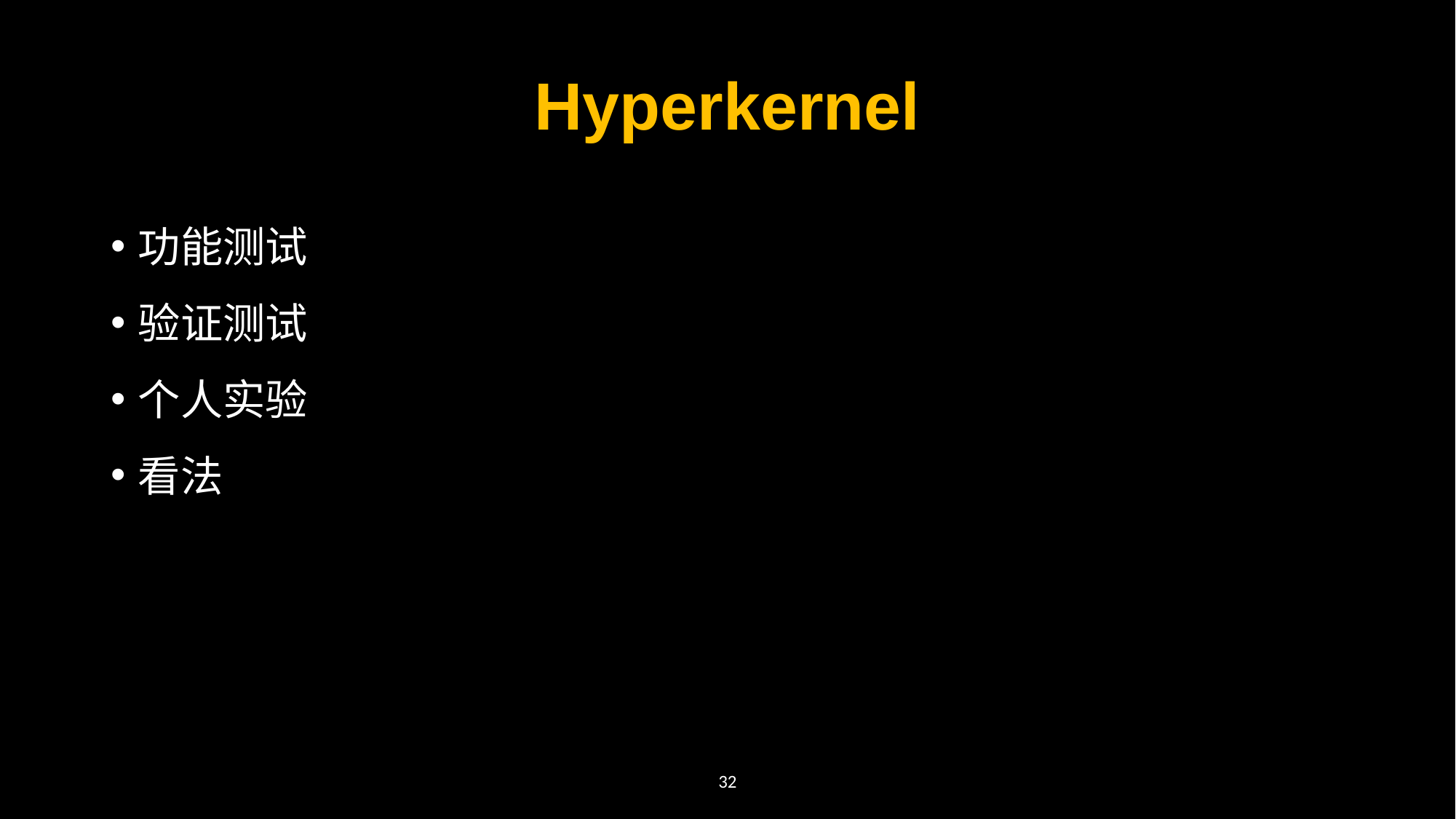

# Hyperkernel
功能测试
验证测试
个人实验
看法
32